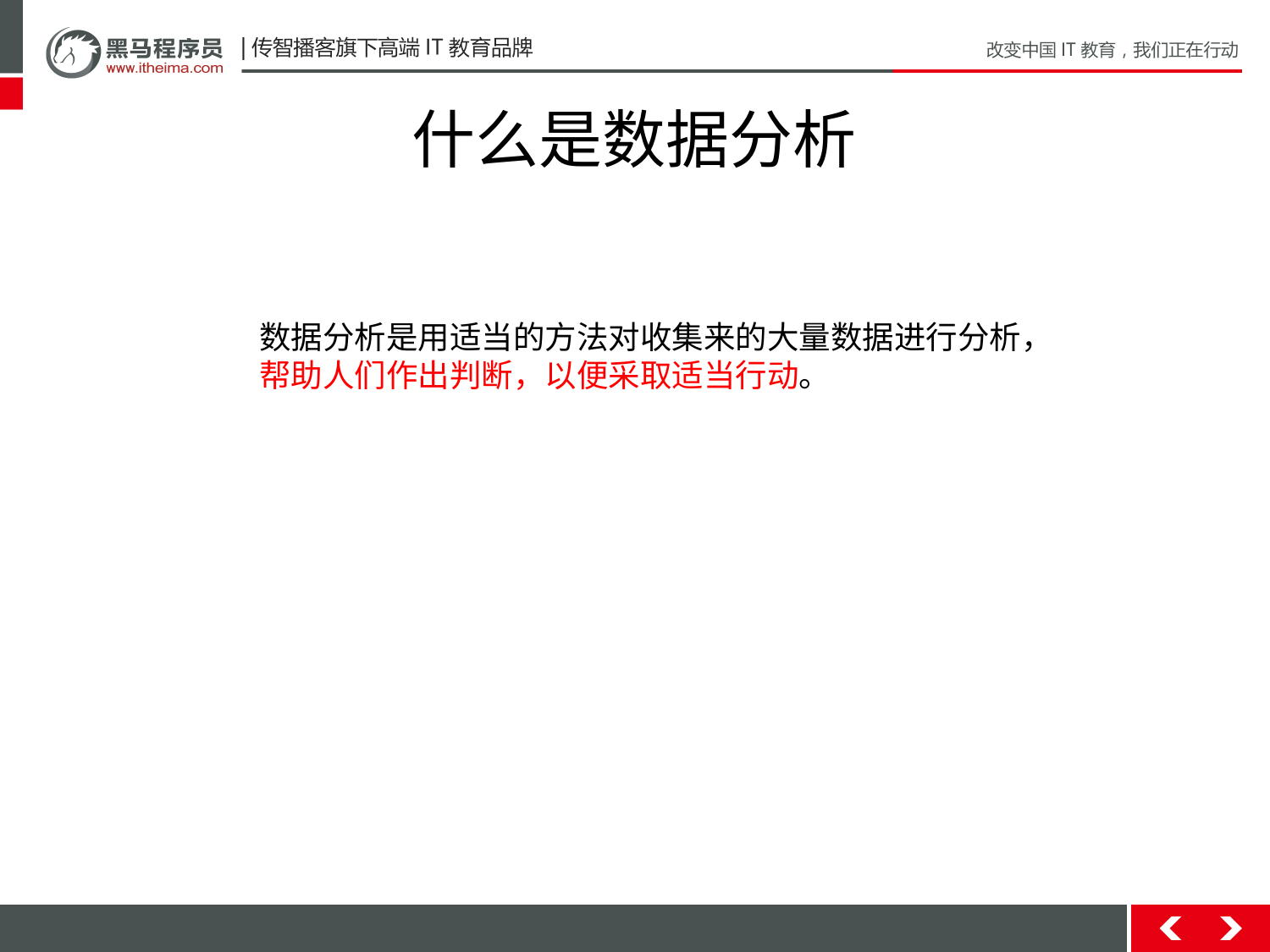

# 什么是数据分析
数据分析是用适当的方法对收集来的大量数据进行分析，帮助人们作出判断，以便采取适当行动。